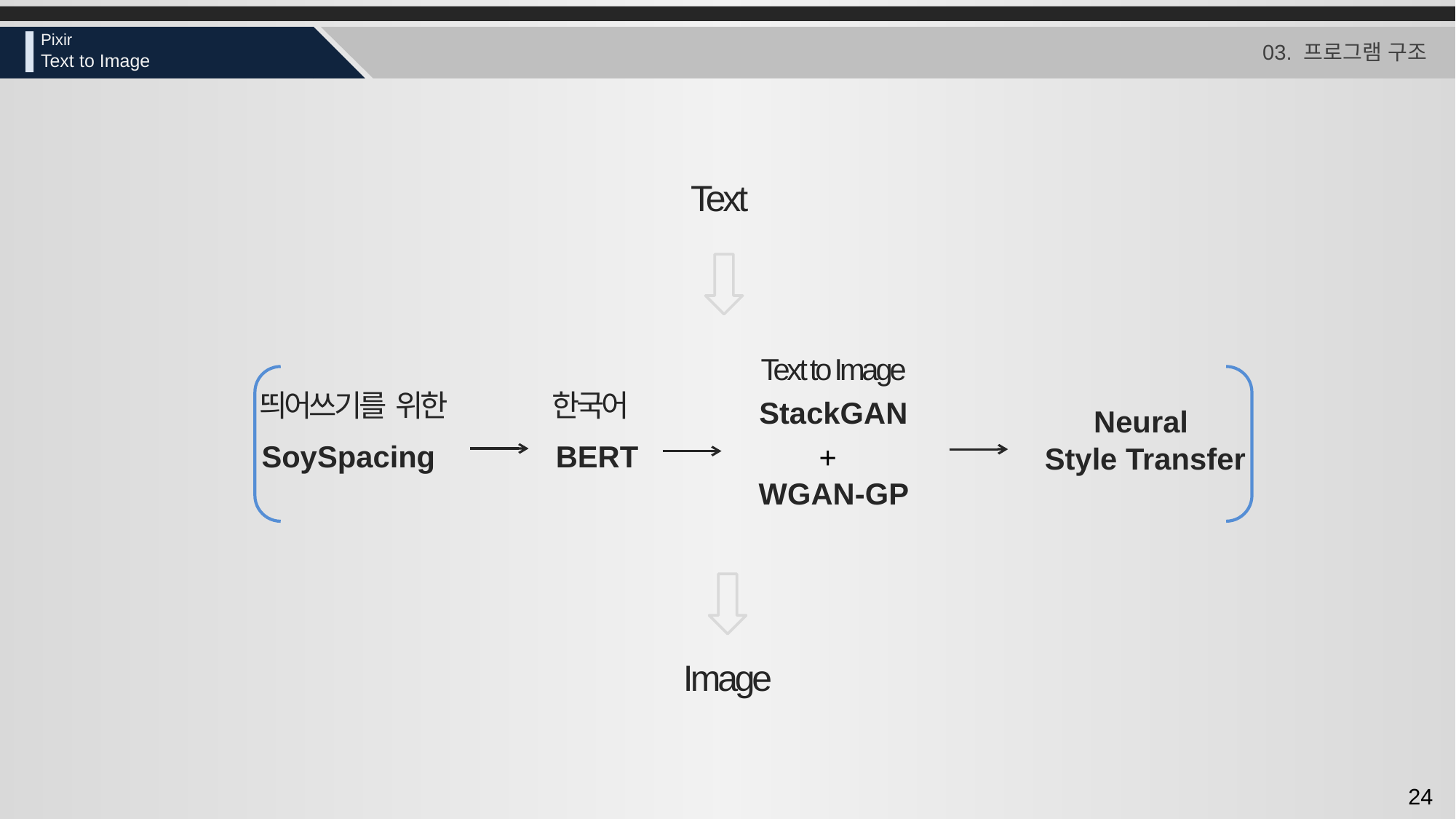

# 03. 프로그램 구조
Text

Text to Image

한국어
띄어쓰기를 위한
StackGAN
Neural
Style Transfer
BERT
SoySpacing
+
WGAN-GP

Image